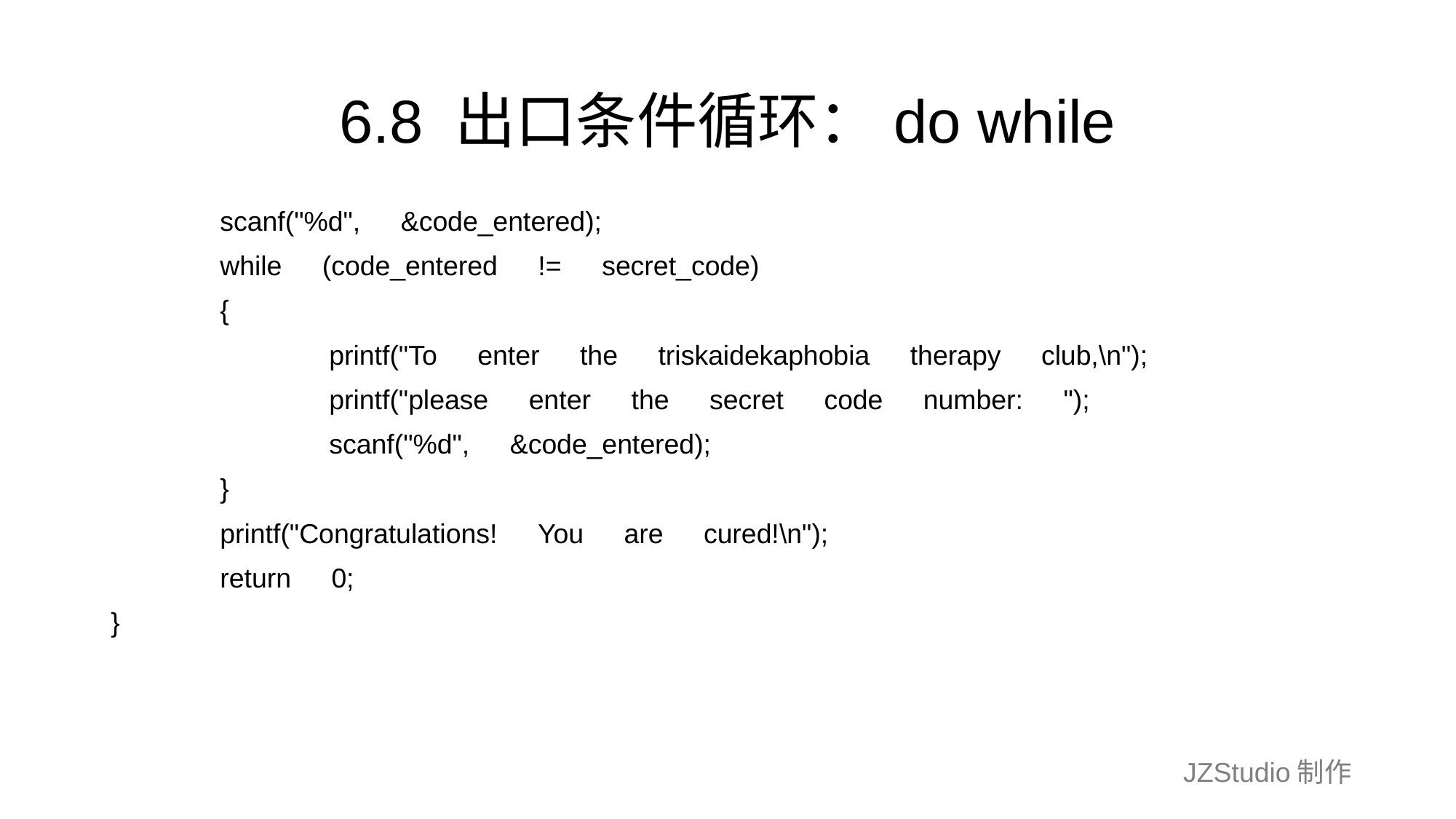

# 6.8 出口条件循环：do while
	scanf("%d",　&code_entered);
	while　(code_entered　!=　secret_code)
	{
		printf("To　enter　the　triskaidekaphobia　therapy　club,\n");
		printf("please　enter　the　secret　code　number:　");
		scanf("%d",　&code_entered);
	}
	printf("Congratulations!　You　are　cured!\n");
	return　0;
}